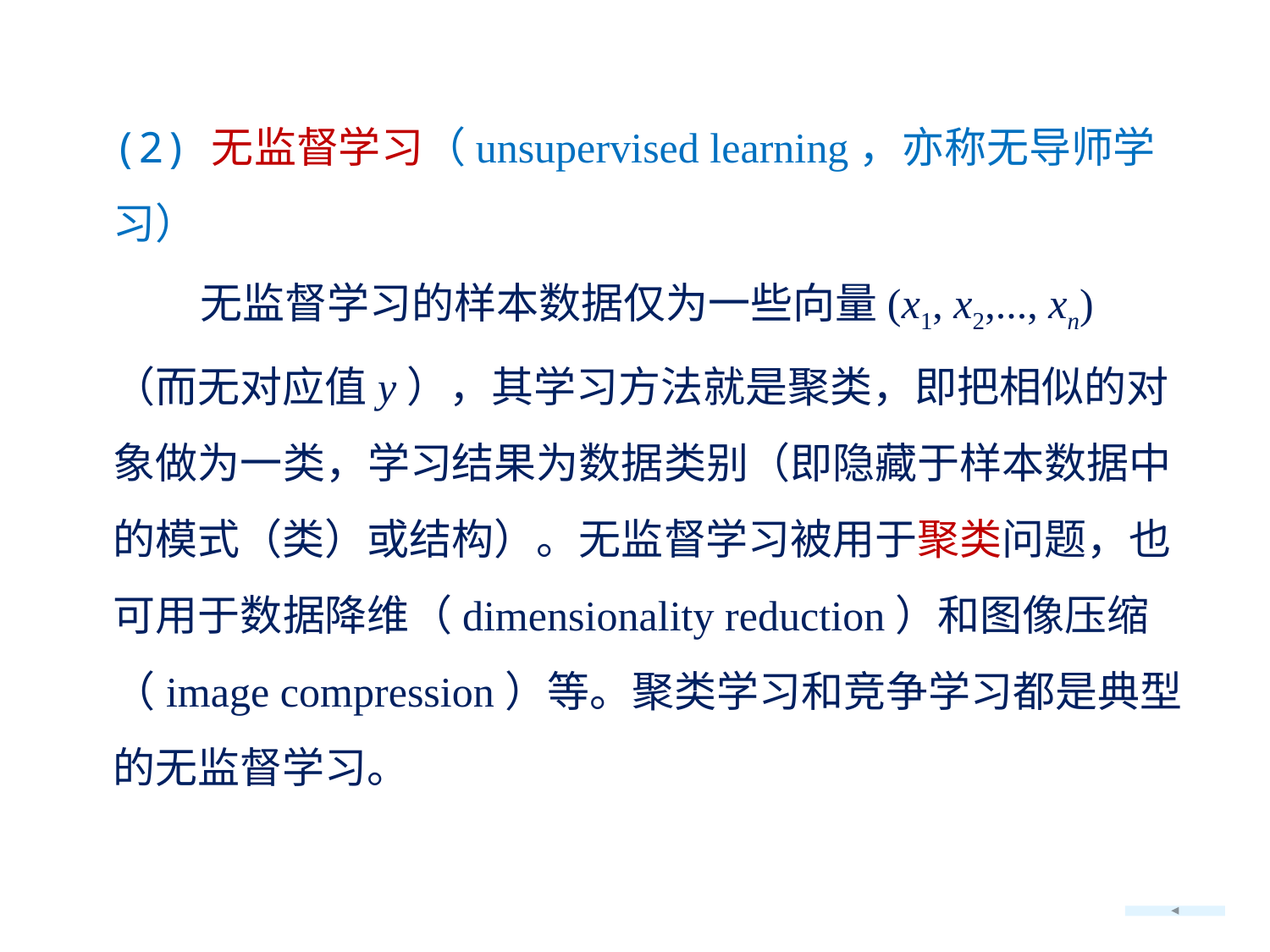

(2) 无监督学习（unsupervised learning，亦称无导师学习）
        无监督学习的样本数据仅为一些向量(x1, x2,..., xn) （而无对应值y），其学习方法就是聚类，即把相似的对象做为一类，学习结果为数据类别（即隐藏于样本数据中的模式（类）或结构）。无监督学习被用于聚类问题，也可用于数据降维（dimensionality reduction）和图像压缩（image compression）等。聚类学习和竞争学习都是典型的无监督学习。